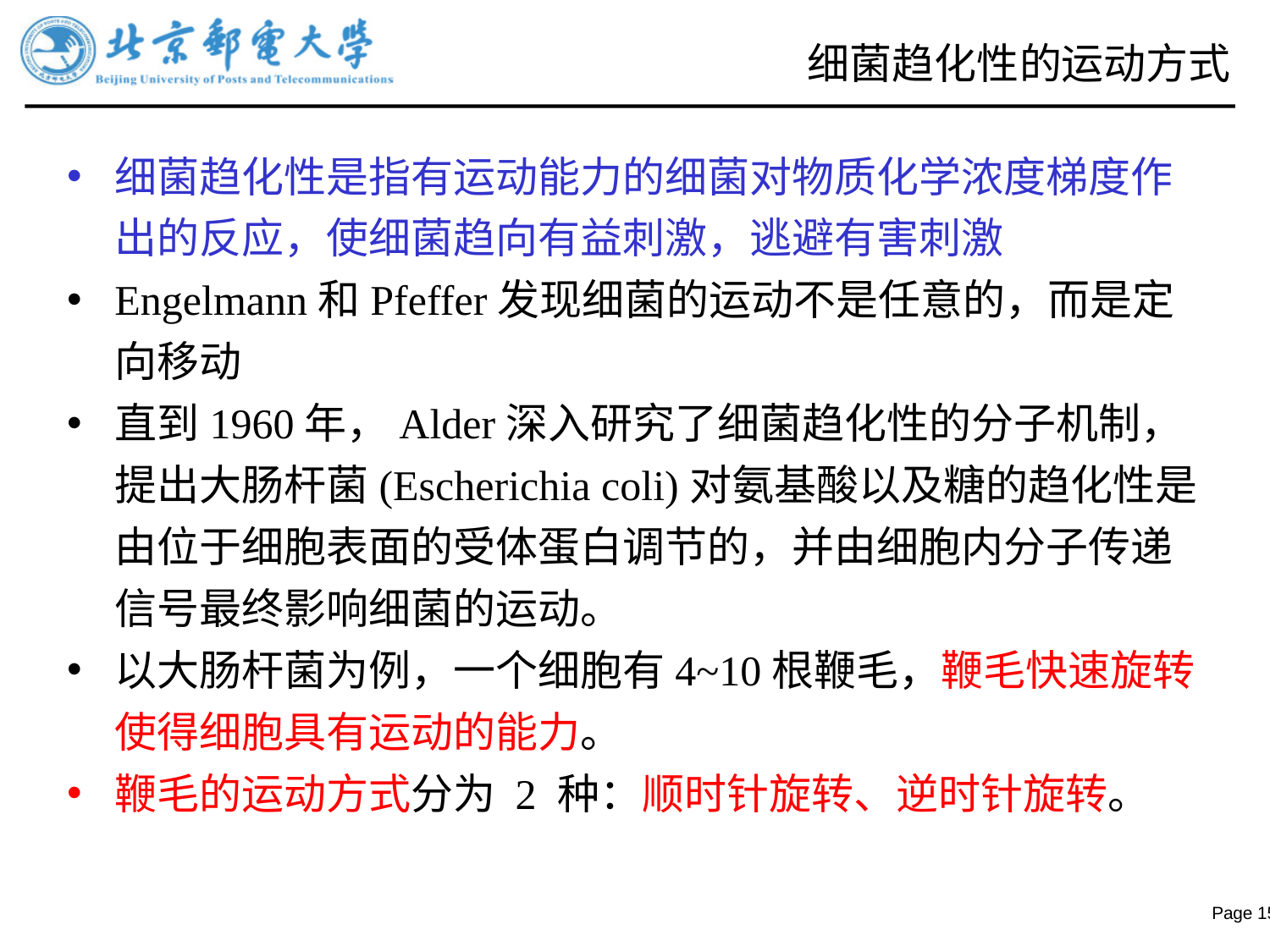

# 细菌趋化性的运动方式
细菌趋化性是指有运动能力的细菌对物质化学浓度梯度作出的反应，使细菌趋向有益刺激，逃避有害刺激
Engelmann和Pfeffer发现细菌的运动不是任意的，而是定向移动
直到1960年，Alder深入研究了细菌趋化性的分子机制，提出大肠杆菌(Escherichia coli)对氨基酸以及糖的趋化性是由位于细胞表面的受体蛋白调节的，并由细胞内分子传递信号最终影响细菌的运动。
以大肠杆菌为例，一个细胞有4~10根鞭毛，鞭毛快速旋转使得细胞具有运动的能力。
鞭毛的运动方式分为 2 种：顺时针旋转、逆时针旋转。